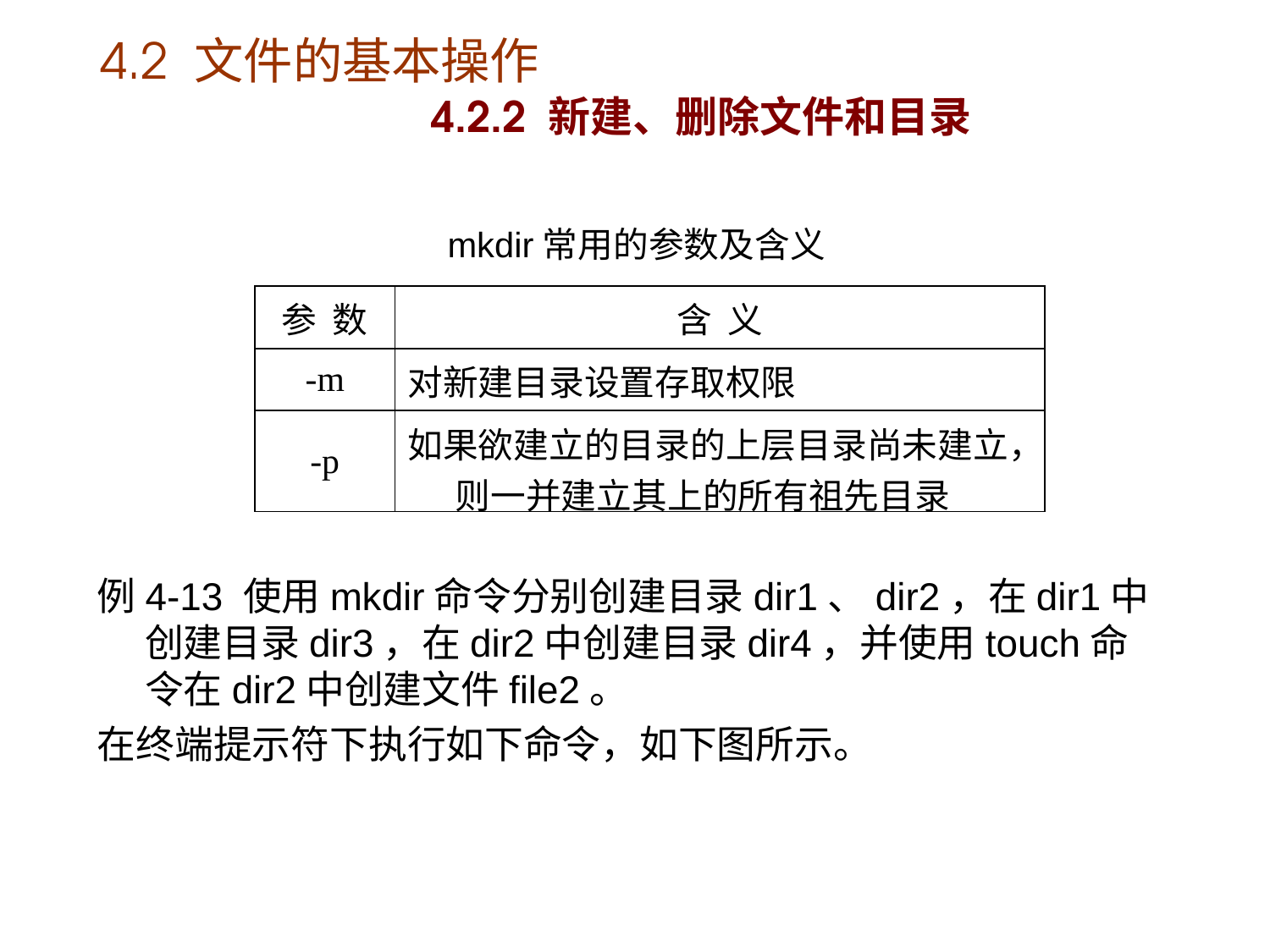

# 4.2 文件的基本操作 4.2.2 新建、删除文件和目录
mkdir常用的参数及含义
| 参 数 | 含 义 |
| --- | --- |
| -m | 对新建目录设置存取权限 |
| -p | 如果欲建立的目录的上层目录尚未建立，则一并建立其上的所有祖先目录 |
例4-13 使用mkdir命令分别创建目录dir1、dir2，在dir1中创建目录dir3，在dir2中创建目录dir4，并使用touch命令在dir2中创建文件file2。
在终端提示符下执行如下命令，如下图所示。